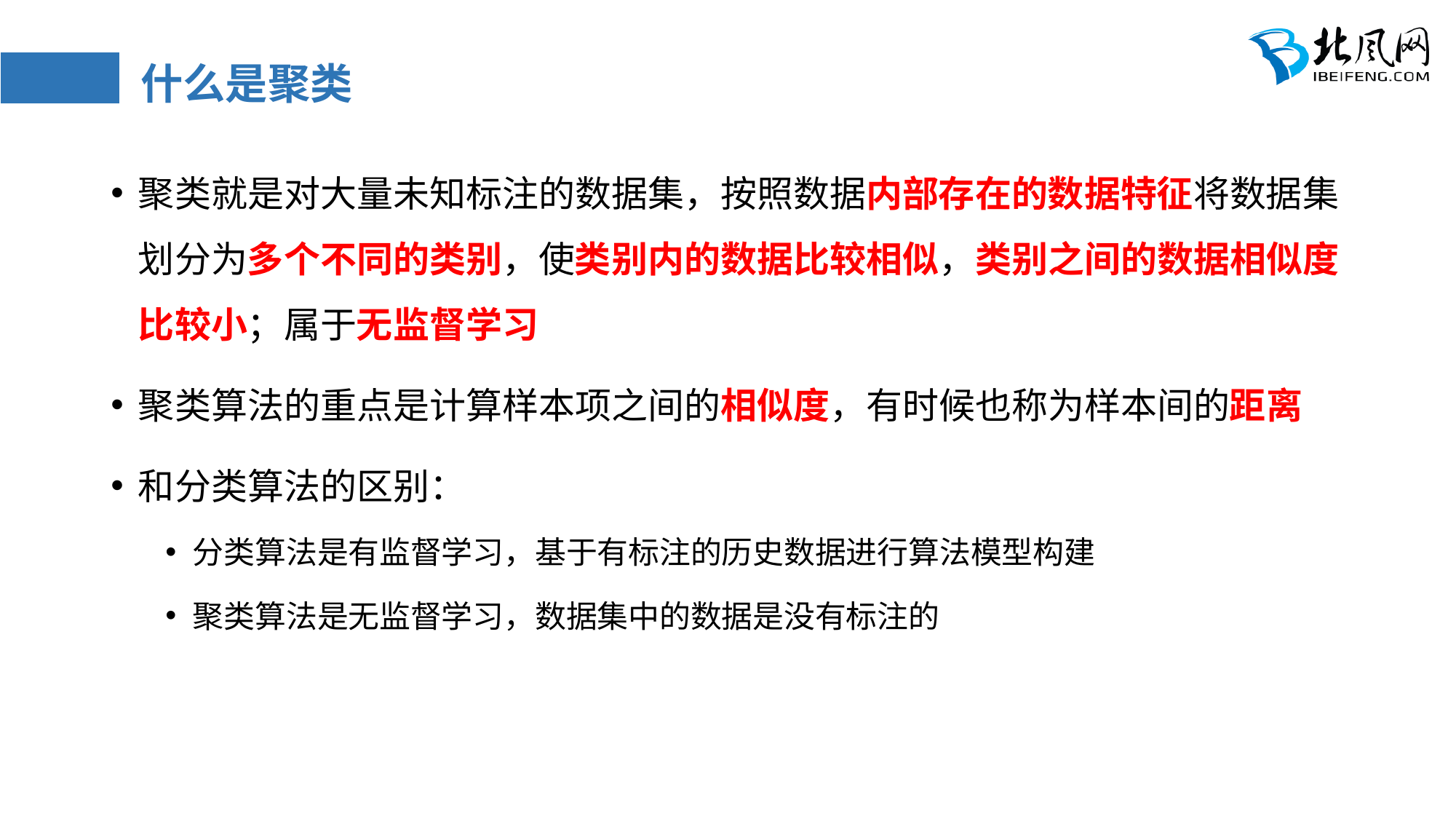

# 什么是聚类
聚类就是对大量未知标注的数据集，按照数据内部存在的数据特征将数据集划分为多个不同的类别，使类别内的数据比较相似，类别之间的数据相似度比较小；属于无监督学习
聚类算法的重点是计算样本项之间的相似度，有时候也称为样本间的距离
和分类算法的区别：
分类算法是有监督学习，基于有标注的历史数据进行算法模型构建
聚类算法是无监督学习，数据集中的数据是没有标注的